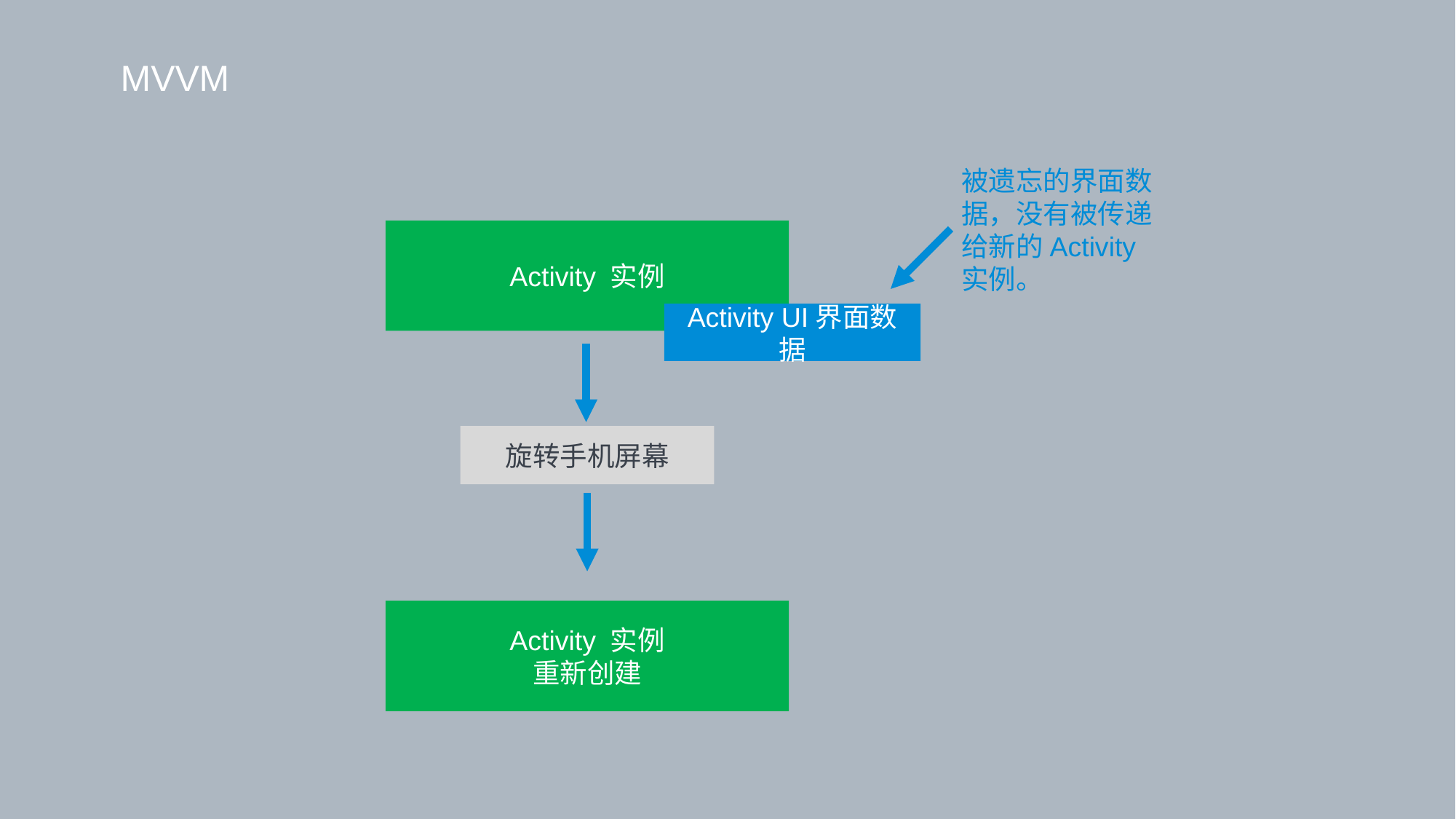

MVVM
被遗忘的界面数据，没有被传递给新的Activity实例。
Activity 实例
Activity UI界面数据
旋转手机屏幕
Activity 实例
重新创建